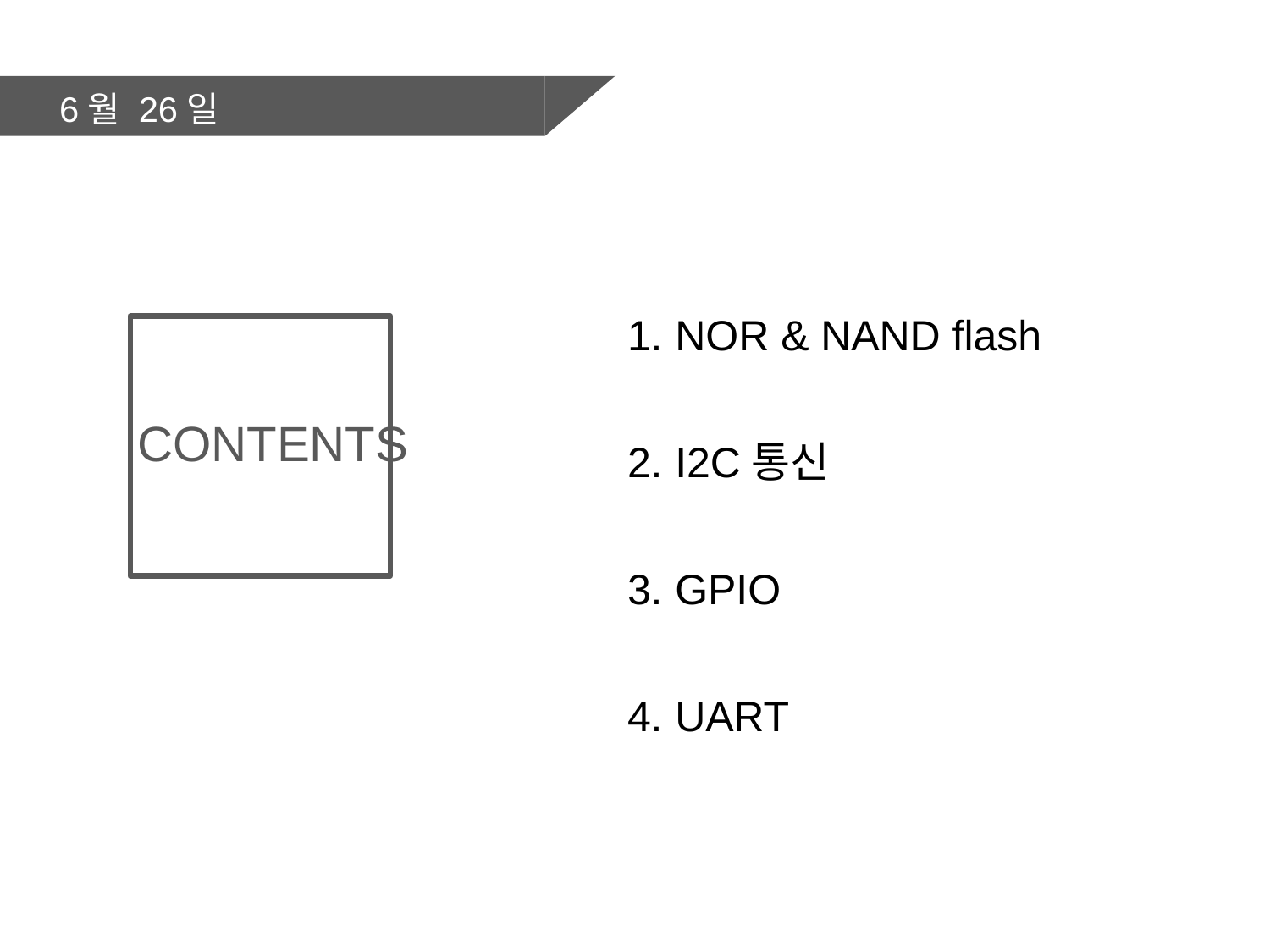

6월 26일
NOR & NAND flash
I2C통신
GPIO
UART

CONTENTS